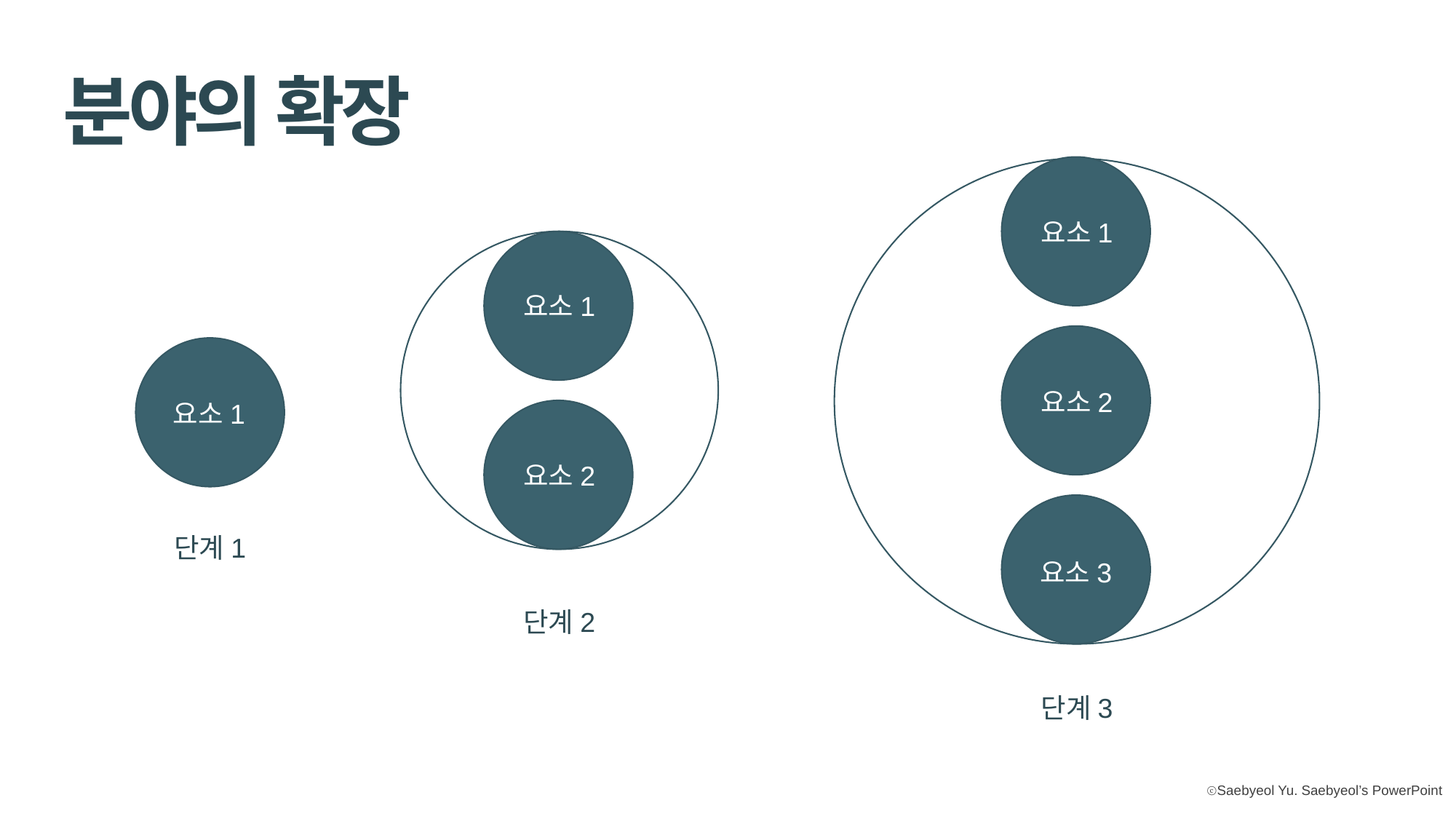

분야의 확장

요소1

요소1

요소2
요소1
요소2

단계1
요소3
단계2
단계3